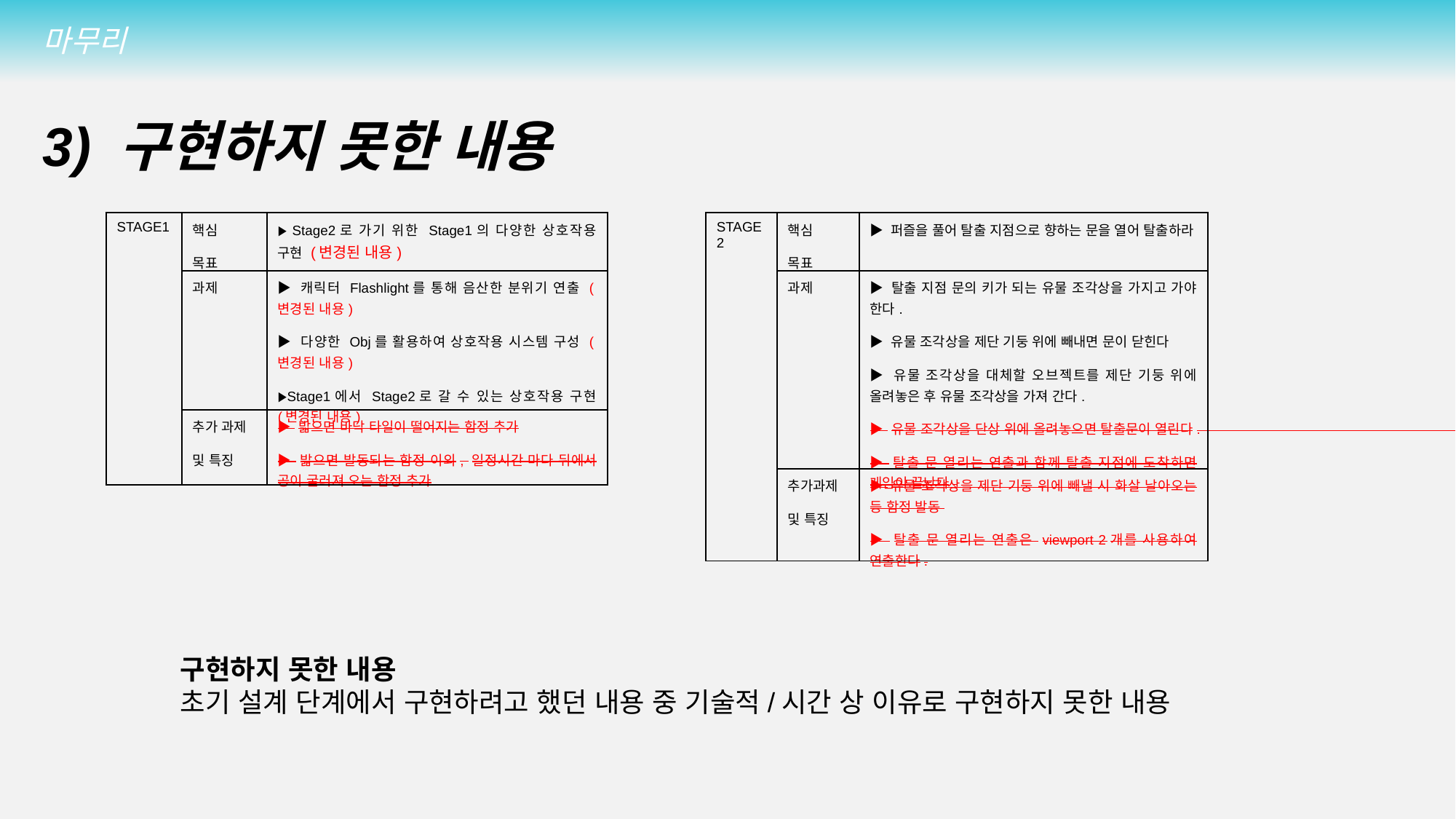

마무리
3) 구현하지 못한 내용

| STAGE1 | 핵심 목표 | ▶ Stage2로 가기 위한 Stage1의 다양한 상호작용 구현 (변경된 내용) |
| --- | --- | --- |
|  | 과제 | ▶ 캐릭터 Flashlight를 통해 음산한 분위기 연출 (변경된 내용) ▶ 다양한 Obj를 활용하여 상호작용 시스템 구성 (변경된 내용) ▶Stage1에서 Stage2로 갈 수 있는 상호작용 구현 (변경된 내용) |
|  | 추가 과제 및 특징 | ▶ 밟으면 바닥 타일이 떨어지는 함정 추가 ▶ 밟으면 발동되는 함정 이외, 일정시간 마다 뒤에서 공이 굴러져 오는 함정 추가 |
| STAGE2 | 핵심 목표 | ▶ 퍼즐을 풀어 탈출 지점으로 향하는 문을 열어 탈출하라 |
| --- | --- | --- |
|  | 과제 | ▶ 탈출 지점 문의 키가 되는 유물 조각상을 가지고 가야 한다. ▶ 유물 조각상을 제단 기둥 위에 빼내면 문이 닫힌다 ▶ 유물 조각상을 대체할 오브젝트를 제단 기둥 위에 올려놓은 후 유물 조각상을 가져 간다. ▶ 유물 조각상을 단상 위에 올려놓으면 탈출문이 열린다. ▶ 탈출 문 열리는 연출과 함께 탈출 지점에 도착하면 게임이 끝난다. |
|  | 추가과제 및 특징 | ▶ 유물 조각상을 제단 기둥 위에 빼낼 시 화살 날아오는 등 함정 발동 ▶ 탈출 문 열리는 연출은 viewport 2개를 사용하여 연출한다. |
구현하지 못한 내용
초기 설계 단계에서 구현하려고 했던 내용 중 기술적/시간 상 이유로 구현하지 못한 내용